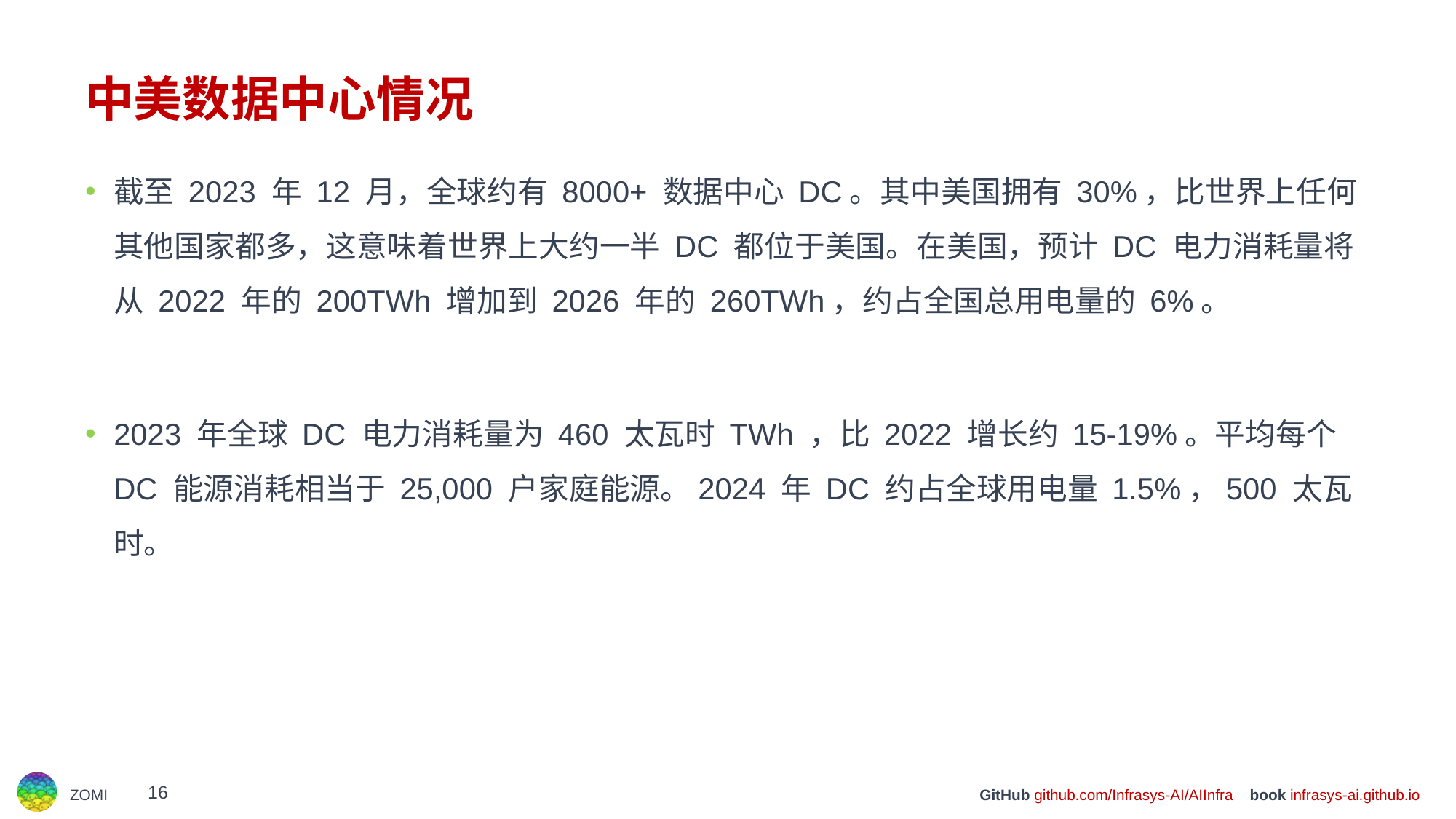

# 中美数据中心情况
截至 2023 年 12 月，全球约有 8000+ 数据中心 DC。其中美国拥有 30%，比世界上任何其他国家都多，这意味着世界上大约一半 DC 都位于美国。在美国，预计 DC 电力消耗量将从 2022 年的 200TWh 增加到 2026 年的 260TWh，约占全国总用电量的 6%。

2023 年全球 DC 电力消耗量为 460 太瓦时 TWh ，比 2022 增长约 15-19%。平均每个 DC 能源消耗相当于 25,000 户家庭能源。2024 年 DC 约占全球用电量 1.5%，500 太瓦时。